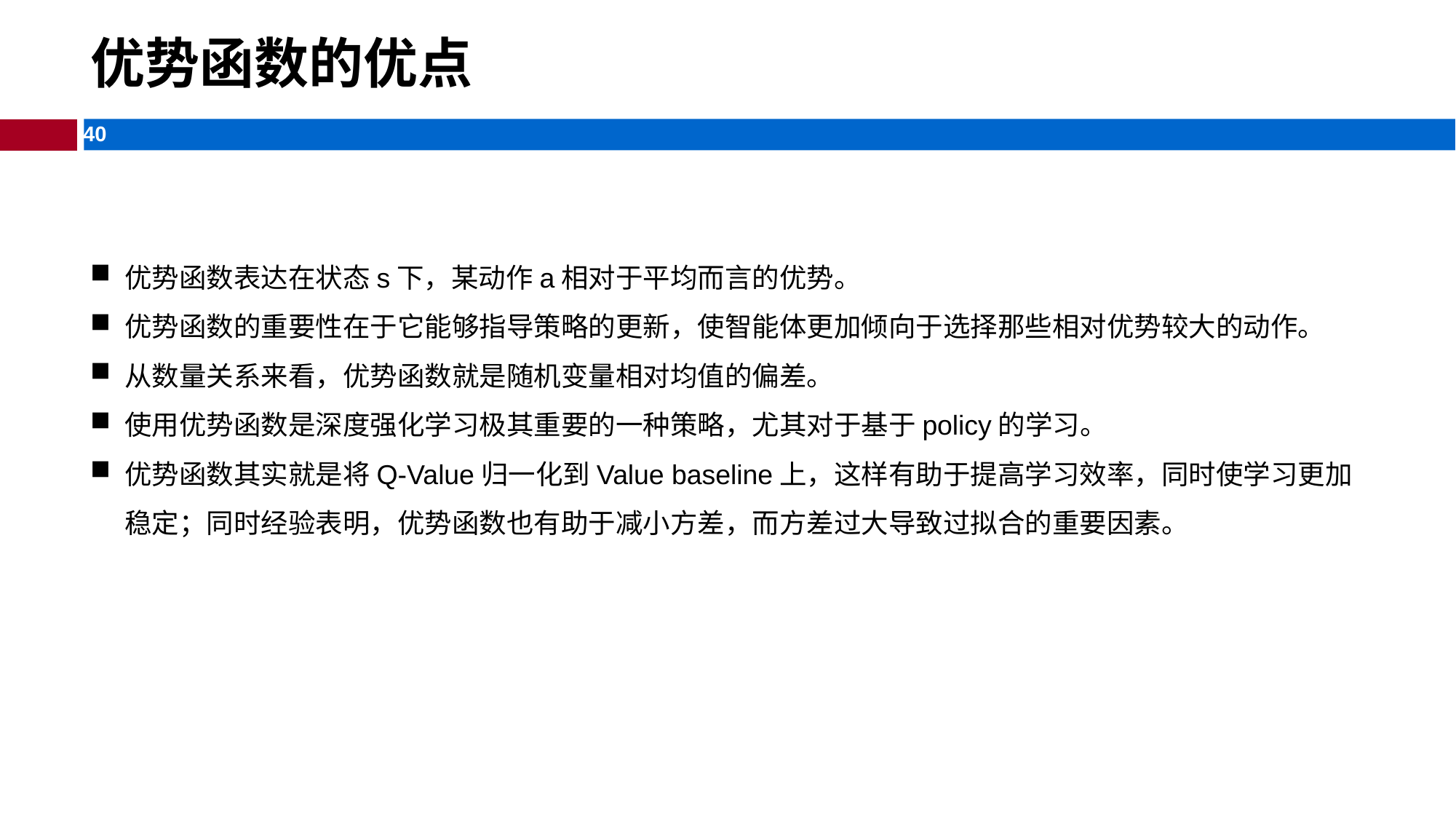

# 优势函数的优点
优势函数表达在状态s下，某动作a相对于平均而言的优势。
优势函数的重要性在于它能够指导策略的更新，使智能体更加倾向于选择那些相对优势较大的动作。
从数量关系来看，优势函数就是随机变量相对均值的偏差。
使用优势函数是深度强化学习极其重要的一种策略，尤其对于基于policy的学习。
优势函数其实就是将Q-Value归一化到Value baseline上，这样有助于提高学习效率，同时使学习更加稳定；同时经验表明，优势函数也有助于减小方差，而方差过大导致过拟合的重要因素。